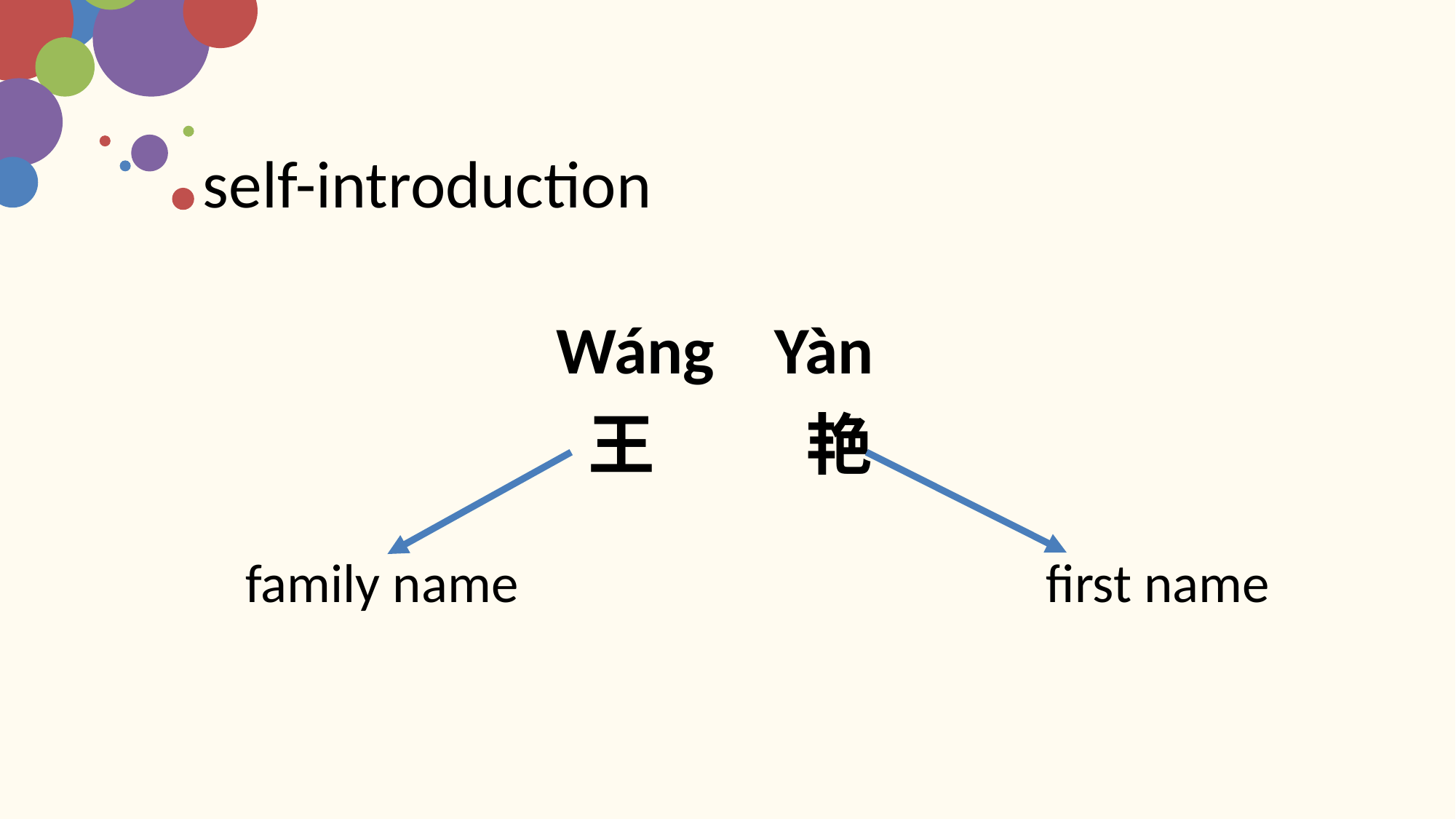

self-introduction

   Wáng    Yàn
   王          艳

family name
first name